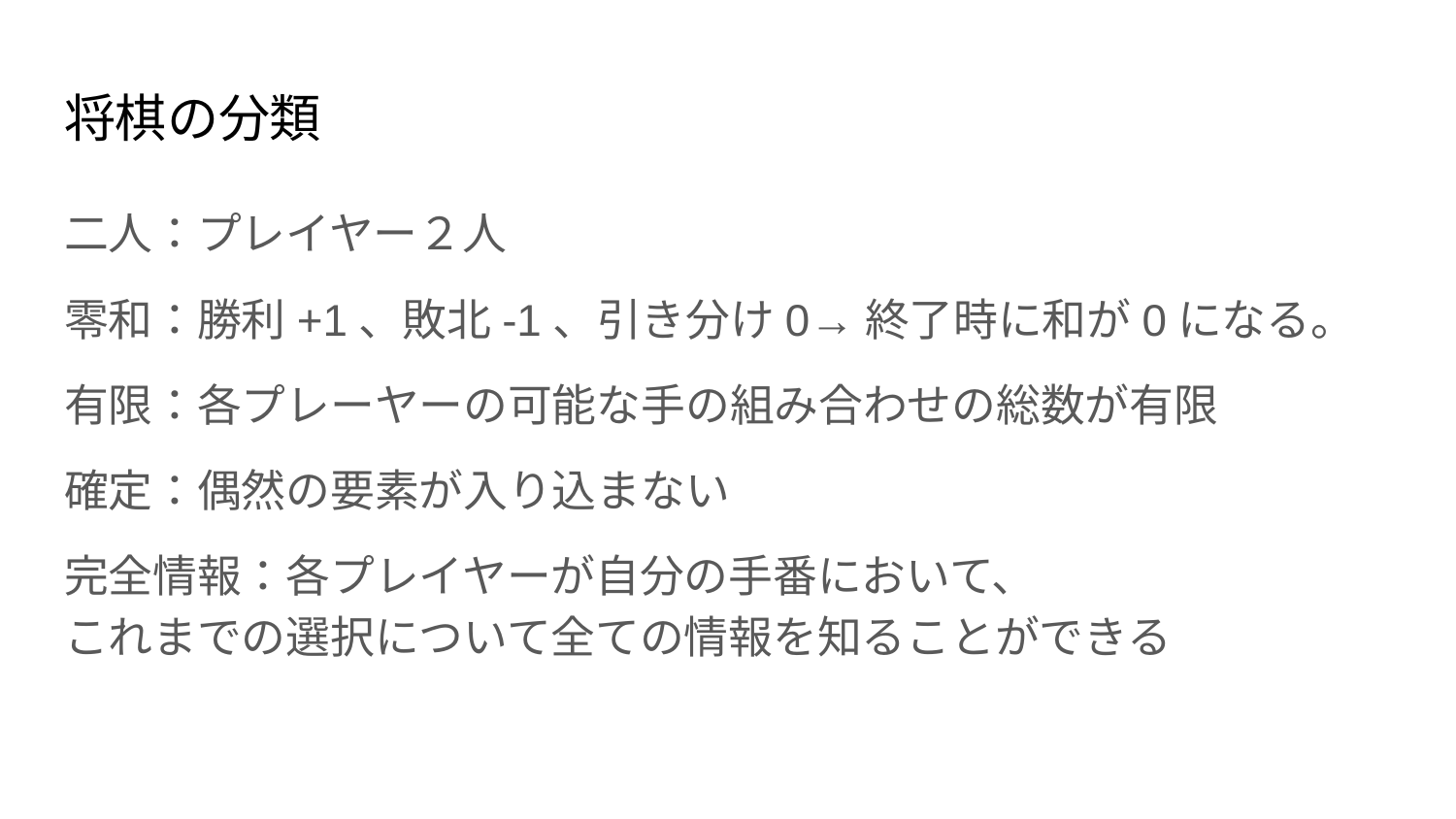

# 将棋の分類
二人：プレイヤー２人
零和：勝利+1、敗北-1、引き分け0→終了時に和が0になる。
有限：各プレーヤーの可能な手の組み合わせの総数が有限
確定：偶然の要素が入り込まない
完全情報：各プレイヤーが自分の手番において、
これまでの選択について全ての情報を知ることができる